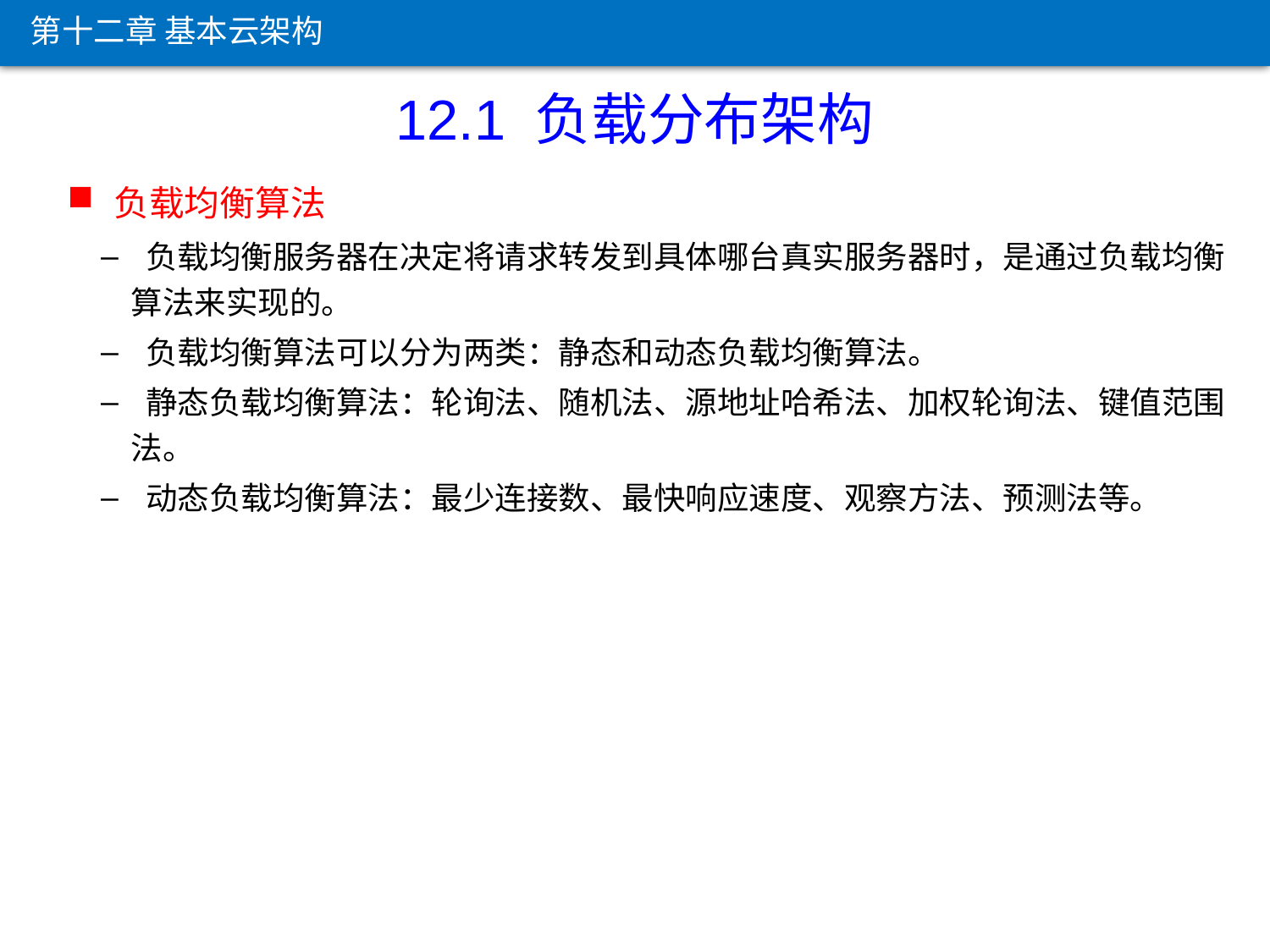

第十二章 基本云架构
12.1 负载分布架构
 负载均衡算法
 负载均衡服务器在决定将请求转发到具体哪台真实服务器时，是通过负载均衡算法来实现的。
 负载均衡算法可以分为两类：静态和动态负载均衡算法。
 静态负载均衡算法：轮询法、随机法、源地址哈希法、加权轮询法、键值范围法。
 动态负载均衡算法：最少连接数、最快响应速度、观察方法、预测法等。
25